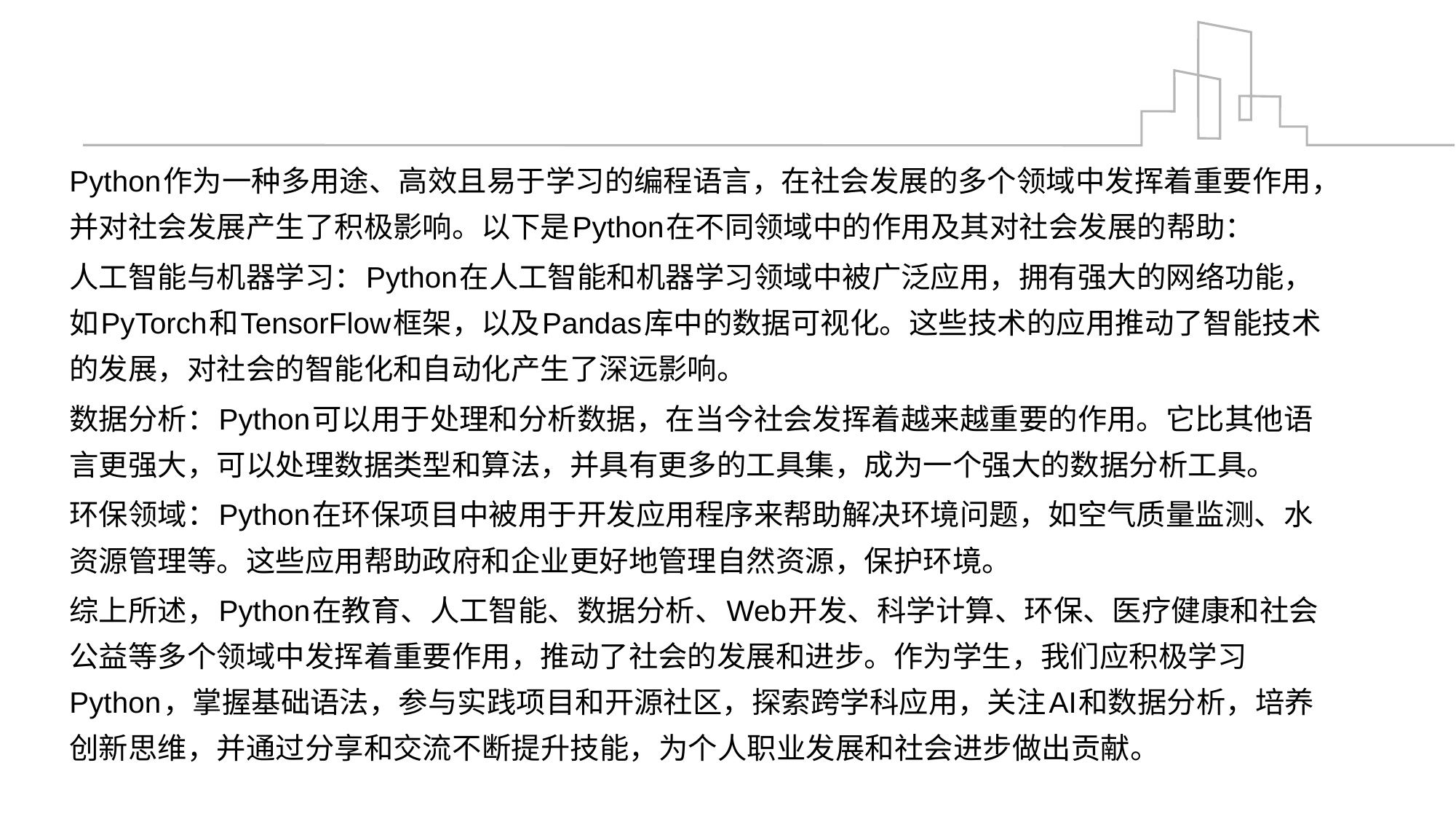

Python作为一种多用途、高效且易于学习的编程语言，在社会发展的多个领域中发挥着重要作用，并对社会发展产生了积极影响。以下是Python在不同领域中的作用及其对社会发展的帮助：
人工智能与机器学习：Python在人工智能和机器学习领域中被广泛应用，拥有强大的网络功能，如PyTorch和TensorFlow框架，以及Pandas库中的数据可视化。这些技术的应用推动了智能技术的发展，对社会的智能化和自动化产生了深远影响。
数据分析：Python可以用于处理和分析数据，在当今社会发挥着越来越重要的作用。它比其他语言更强大，可以处理数据类型和算法，并具有更多的工具集，成为一个强大的数据分析工具。
环保领域：Python在环保项目中被用于开发应用程序来帮助解决环境问题，如空气质量监测、水资源管理等。这些应用帮助政府和企业更好地管理自然资源，保护环境。
综上所述，Python在教育、人工智能、数据分析、Web开发、科学计算、环保、医疗健康和社会公益等多个领域中发挥着重要作用，推动了社会的发展和进步。作为学生，我们应积极学习Python，掌握基础语法，参与实践项目和开源社区，探索跨学科应用，关注AI和数据分析，培养创新思维，并通过分享和交流不断提升技能，为个人职业发展和社会进步做出贡献。